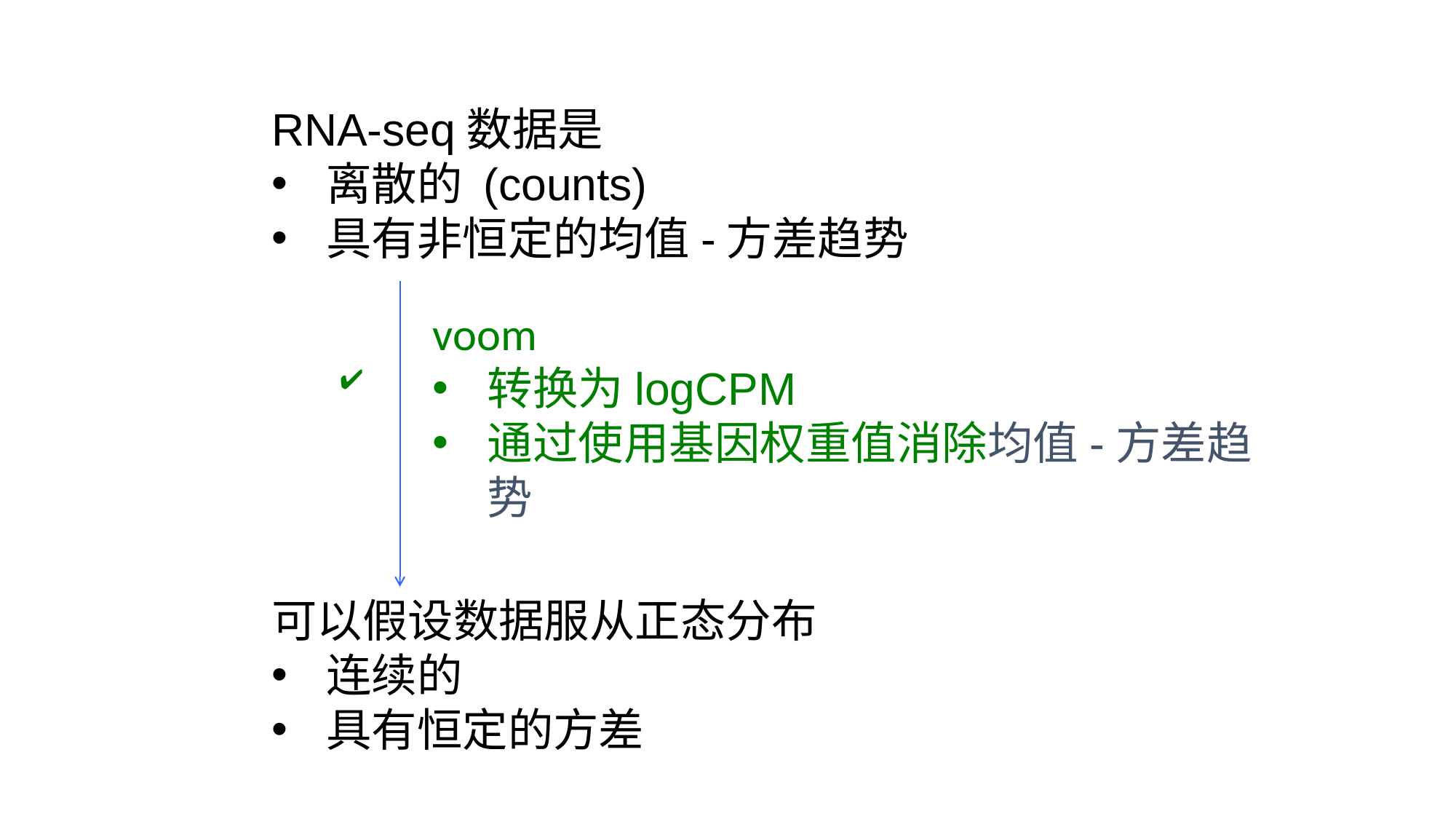

RNA-seq数据是
离散的 (counts)
具有非恒定的均值-方差趋势
voom
转换为logCPM
通过使用基因权重值消除均值-方差趋势

✔
可以假设数据服从正态分布
连续的
具有恒定的方差